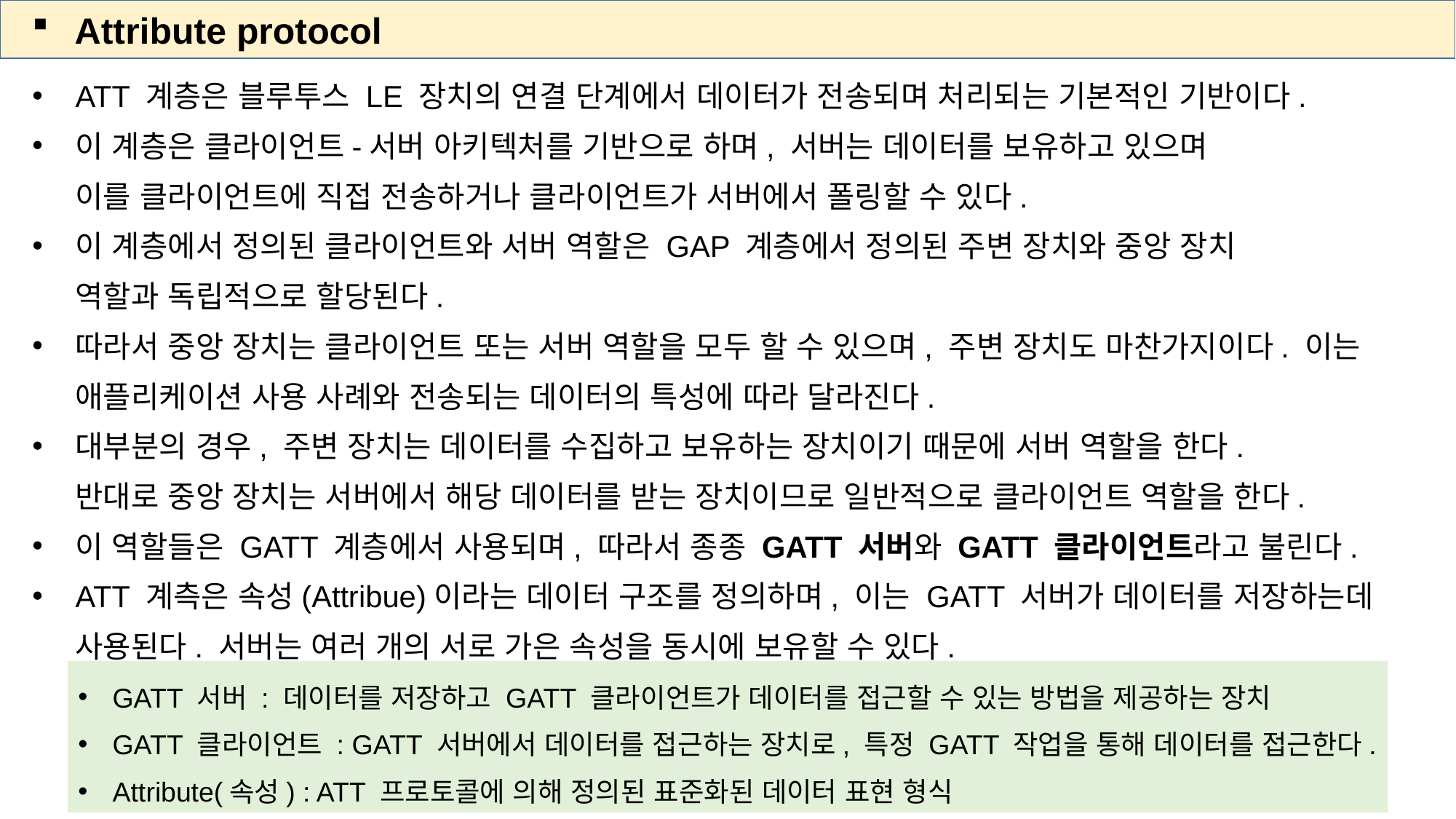

Attribute protocol
ATT 계층은 블루투스 LE 장치의 연결 단계에서 데이터가 전송되며 처리되는 기본적인 기반이다.
이 계층은 클라이언트-서버 아키텍처를 기반으로 하며, 서버는 데이터를 보유하고 있으며
이를 클라이언트에 직접 전송하거나 클라이언트가 서버에서 폴링할 수 있다.
이 계층에서 정의된 클라이언트와 서버 역할은 GAP 계층에서 정의된 주변 장치와 중앙 장치
역할과 독립적으로 할당된다.
따라서 중앙 장치는 클라이언트 또는 서버 역할을 모두 할 수 있으며, 주변 장치도 마찬가지이다. 이는 애플리케이션 사용 사례와 전송되는 데이터의 특성에 따라 달라진다.
대부분의 경우, 주변 장치는 데이터를 수집하고 보유하는 장치이기 때문에 서버 역할을 한다.
반대로 중앙 장치는 서버에서 해당 데이터를 받는 장치이므로 일반적으로 클라이언트 역할을 한다.
이 역할들은 GATT 계층에서 사용되며, 따라서 종종 GATT 서버와 GATT 클라이언트라고 불린다.
ATT 계측은 속성(Attribue)이라는 데이터 구조를 정의하며, 이는 GATT 서버가 데이터를 저장하는데
사용된다. 서버는 여러 개의 서로 가은 속성을 동시에 보유할 수 있다.

GATT 서버 : 데이터를 저장하고 GATT 클라이언트가 데이터를 접근할 수 있는 방법을 제공하는 장치
GATT 클라이언트 : GATT 서버에서 데이터를 접근하는 장치로, 특정 GATT 작업을 통해 데이터를 접근한다.
Attribute(속성) : ATT 프로토콜에 의해 정의된 표준화된 데이터 표현 형식